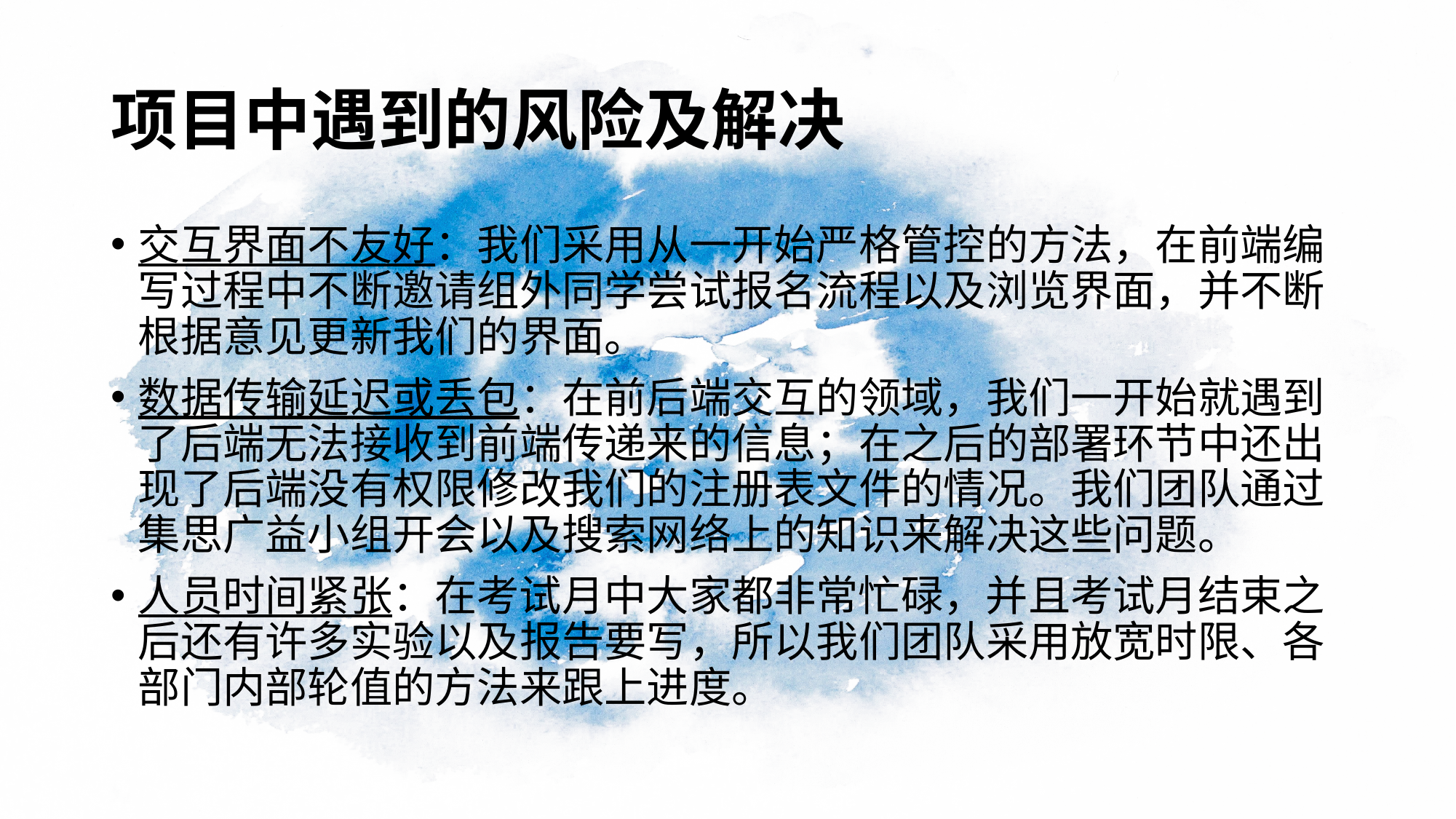

# 项目中遇到的风险及解决
交互界面不友好：我们采用从一开始严格管控的方法，在前端编写过程中不断邀请组外同学尝试报名流程以及浏览界面，并不断根据意见更新我们的界面。
数据传输延迟或丢包：在前后端交互的领域，我们一开始就遇到了后端无法接收到前端传递来的信息；在之后的部署环节中还出现了后端没有权限修改我们的注册表文件的情况。我们团队通过集思广益小组开会以及搜索网络上的知识来解决这些问题。
人员时间紧张：在考试月中大家都非常忙碌，并且考试月结束之后还有许多实验以及报告要写，所以我们团队采用放宽时限、各部门内部轮值的方法来跟上进度。